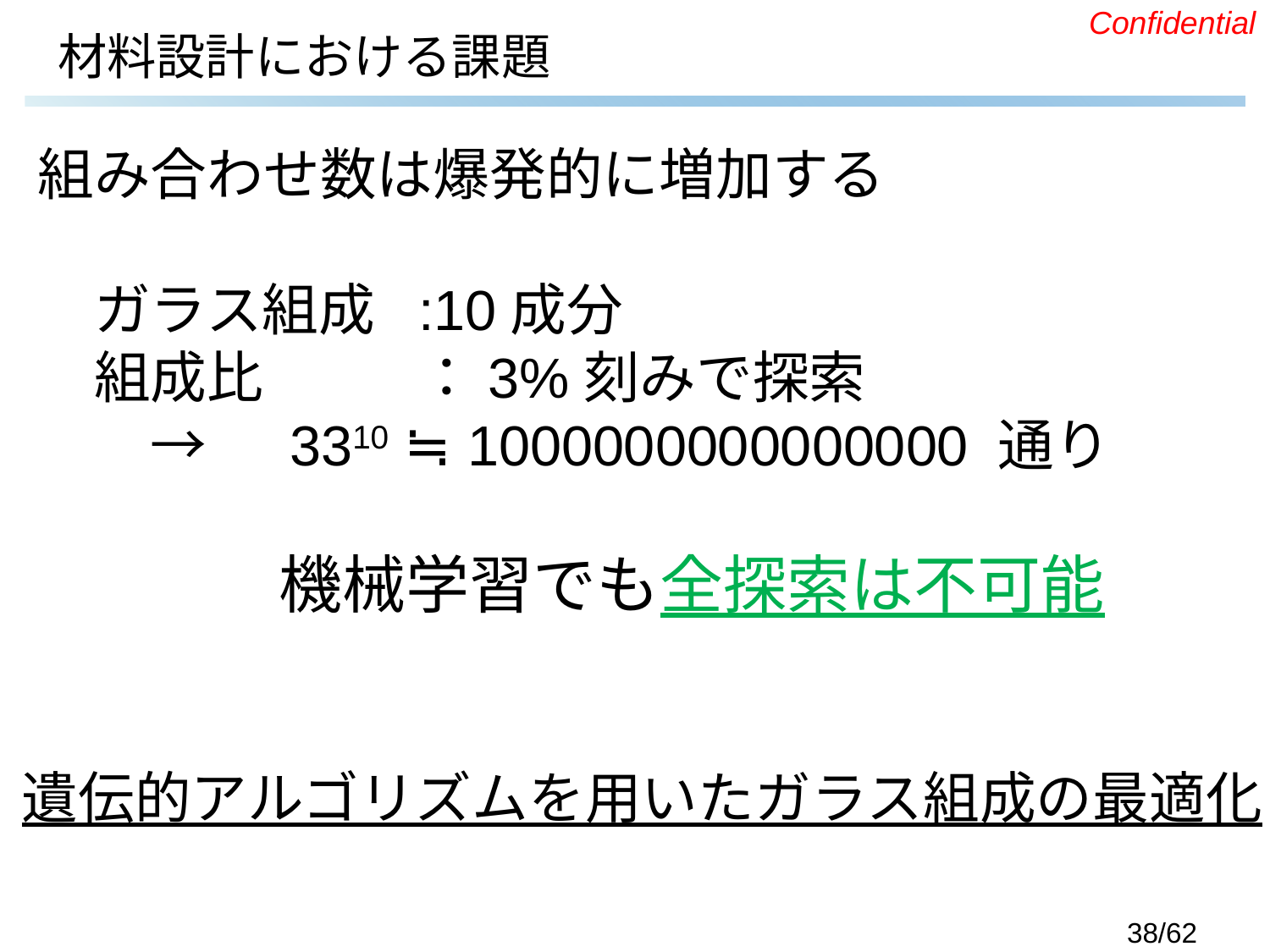

# 材料設計における課題
組み合わせ数は爆発的に増加する

　ガラス組成	:10成分
　組成比		：3%刻みで探索
　　→　 3310 ≒ 1000000000000000 通り

　機械学習でも全探索は不可能
遺伝的アルゴリズムを用いたガラス組成の最適化